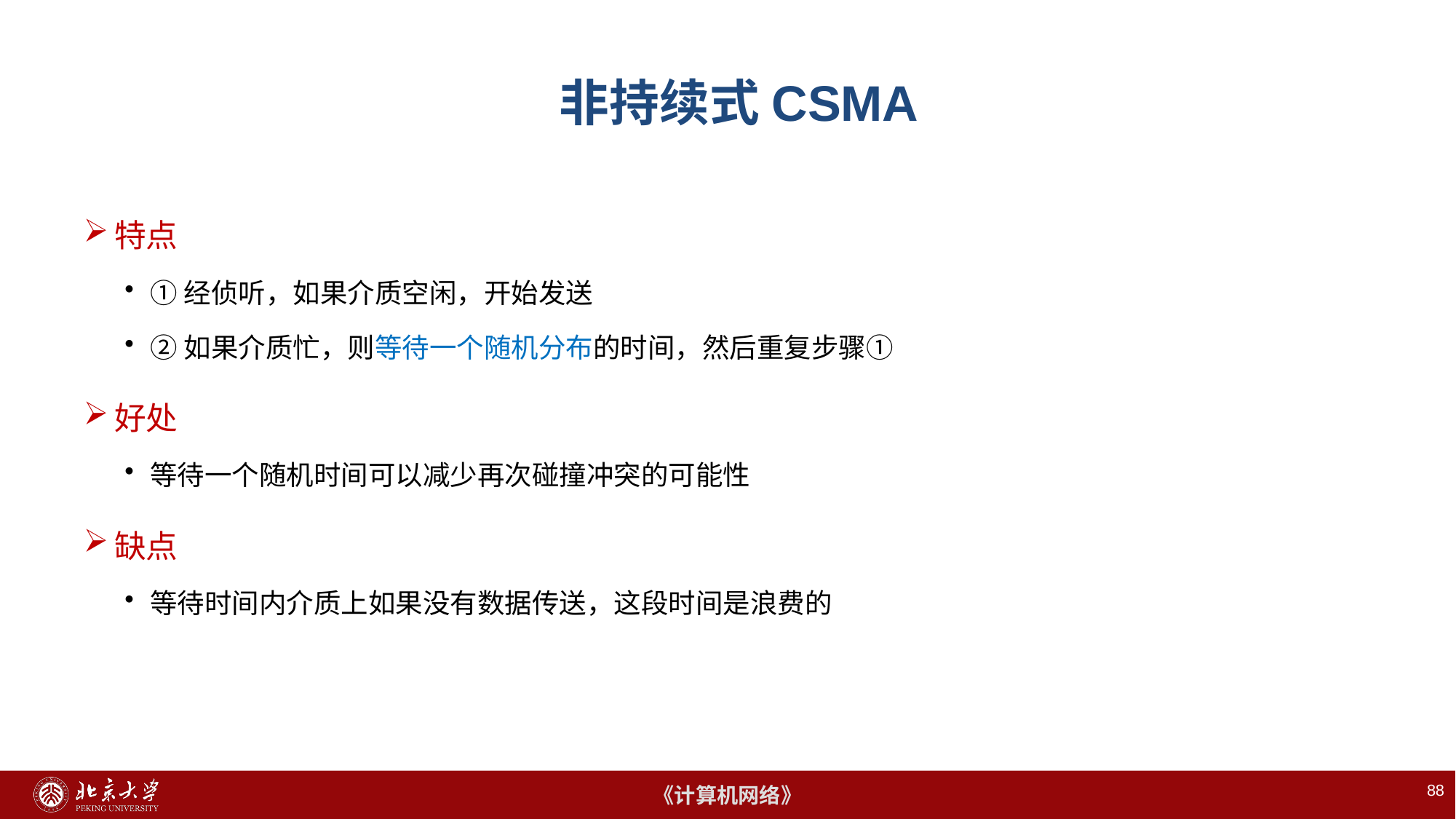

# 非持续式CSMA
特点
①经侦听，如果介质空闲，开始发送
②如果介质忙，则等待一个随机分布的时间，然后重复步骤①
好处
等待一个随机时间可以减少再次碰撞冲突的可能性
缺点
等待时间内介质上如果没有数据传送，这段时间是浪费的
88